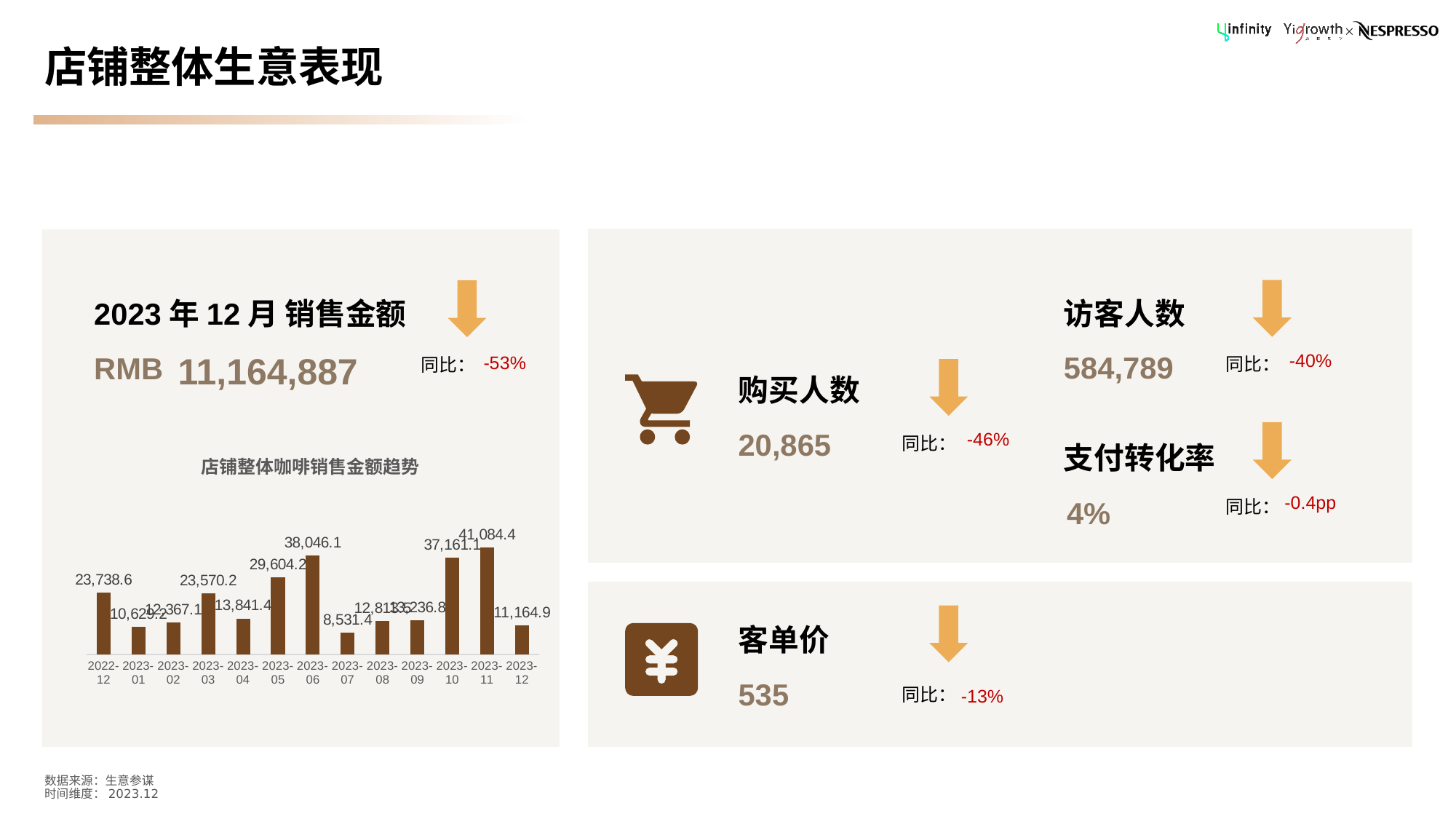

# 店铺整体生意表现

2023年12月 销售金额
RMB
访客人数

11,164,887
584,789
同比：
-40%
同比：
-53%
购买人数

20,865
支付转化率

同比：

-46%

### Chart: 店铺整体咖啡销售金额趋势

| Category | 支付金额 |
|---|---|
| 2022-12 | 23738.614 |
| 2023-01 | 10629.15508 |
| 2023-02 | 12367.055 |
| 2023-03 | 23570.192329999998 |
| 2023-04 | 13841.43168 |
| 2023-05 | 29604.20423 |
| 2023-06 | 38046.115509999996 |
| 2023-07 | 8531.404 |
| 2023-08 | 12813.475789999999 |
| 2023-09 | 13236.81835 |
| 2023-10 | 37161.081159999965 |
| 2023-11 | 41084.43057999999 |
| 2023-12 | 11164.88653 |
4%
-0.4pp
同比：

客单价

535
同比：
-13%
数据来源：生意参谋
时间维度：2023.12